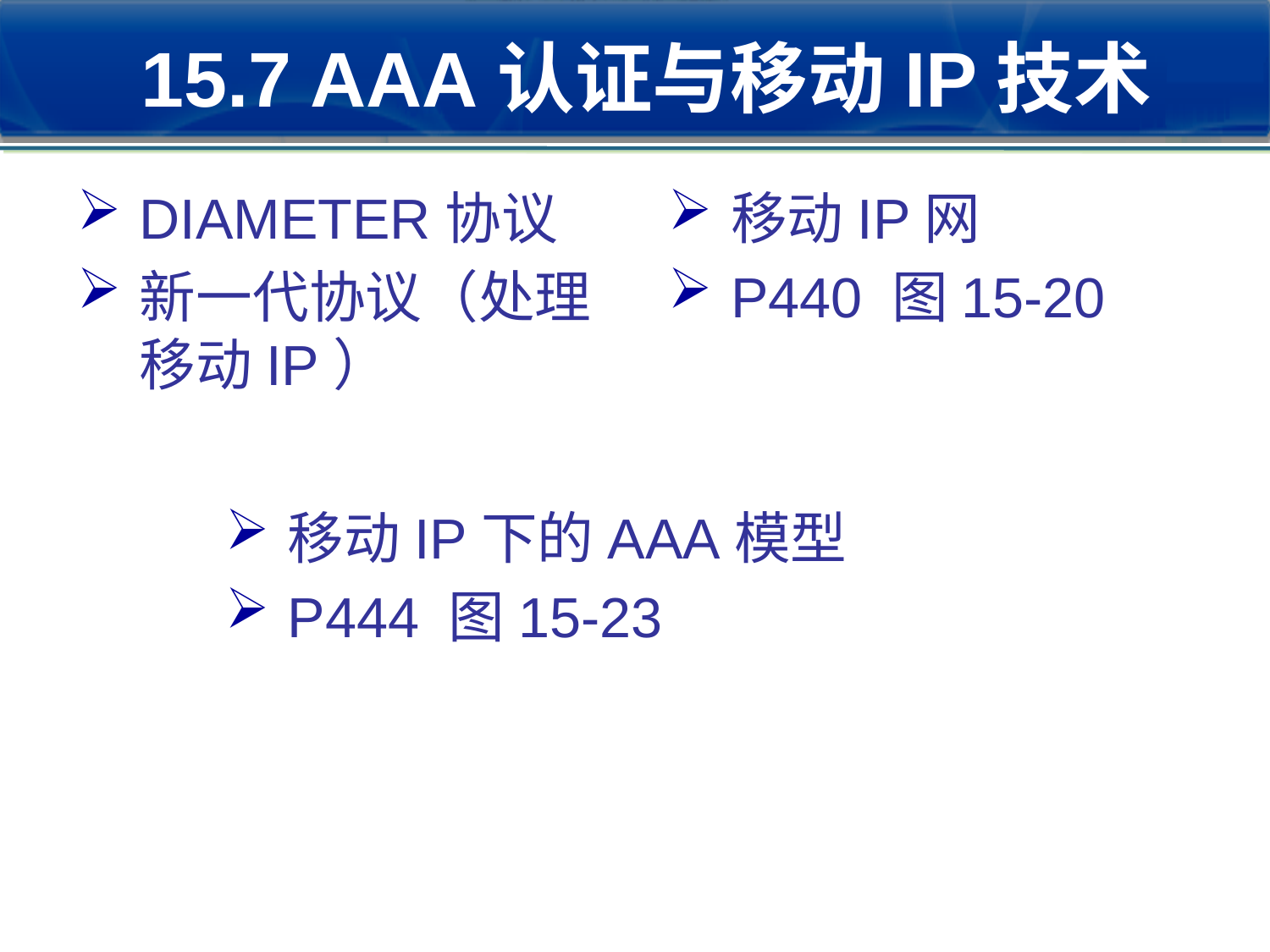

# 15.7 AAA认证与移动IP技术
移动IP网
P440 图15-20
DIAMETER协议
新一代协议（处理移动IP）
移动IP下的AAA模型
P444 图15-23